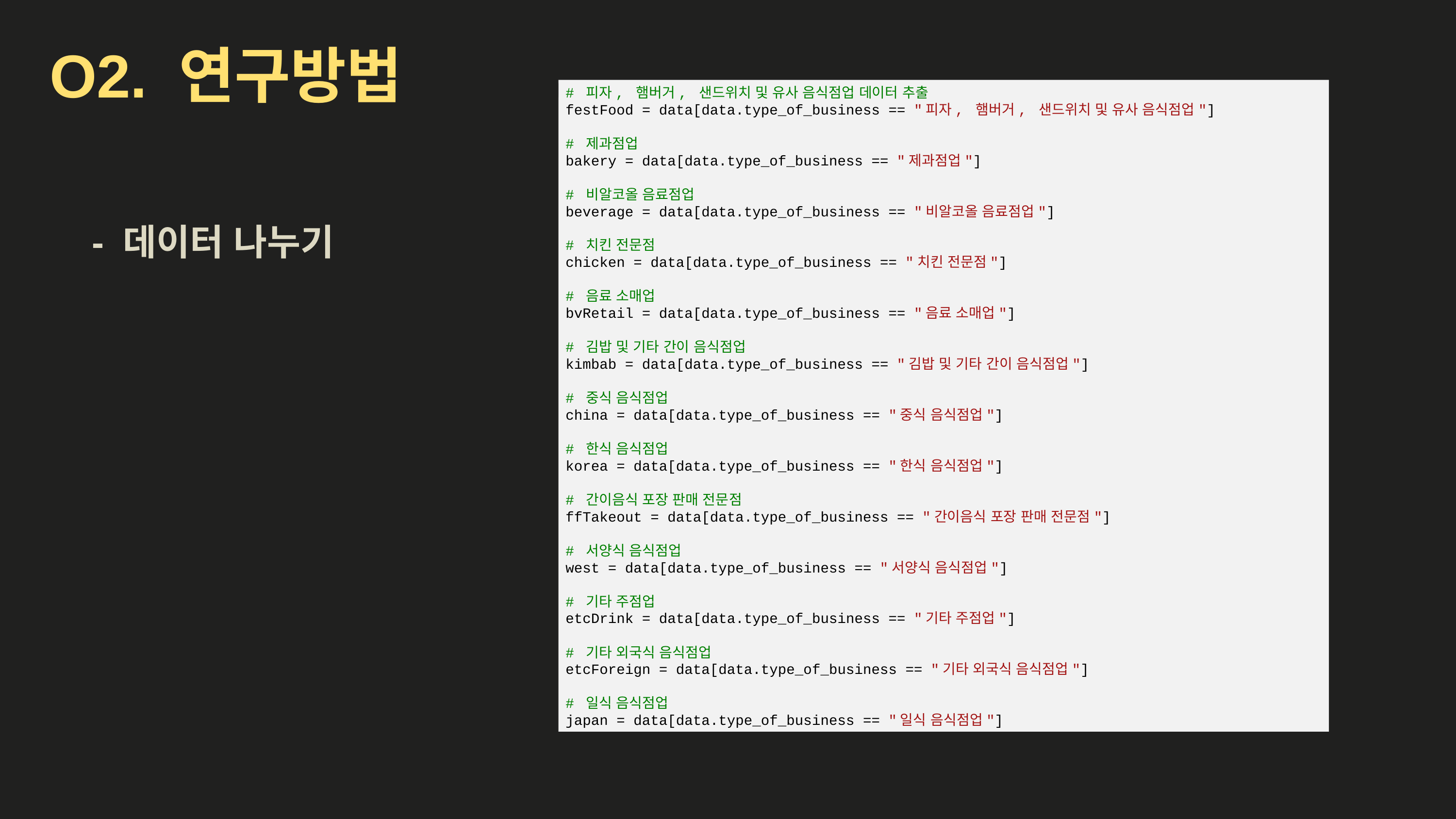

O2. 연구방법
# 피자, 햄버거, 샌드위치 및 유사 음식점업 데이터 추출
festFood = data[data.type_of_business == "피자, 햄버거, 샌드위치 및 유사 음식점업"]
# 제과점업
bakery = data[data.type_of_business == "제과점업"]
# 비알코올 음료점업
beverage = data[data.type_of_business == "비알코올 음료점업"]
# 치킨 전문점
chicken = data[data.type_of_business == "치킨 전문점"]
# 음료 소매업
bvRetail = data[data.type_of_business == "음료 소매업"]
# 김밥 및 기타 간이 음식점업
kimbab = data[data.type_of_business == "김밥 및 기타 간이 음식점업"]
# 중식 음식점업
china = data[data.type_of_business == "중식 음식점업"]
# 한식 음식점업
korea = data[data.type_of_business == "한식 음식점업"]
# 간이음식 포장 판매 전문점
ffTakeout = data[data.type_of_business == "간이음식 포장 판매 전문점"]
# 서양식 음식점업
west = data[data.type_of_business == "서양식 음식점업"]
# 기타 주점업
etcDrink = data[data.type_of_business == "기타 주점업"]
# 기타 외국식 음식점업
etcForeign = data[data.type_of_business == "기타 외국식 음식점업"]
# 일식 음식점업
japan = data[data.type_of_business == "일식 음식점업"]
- 데이터 나누기